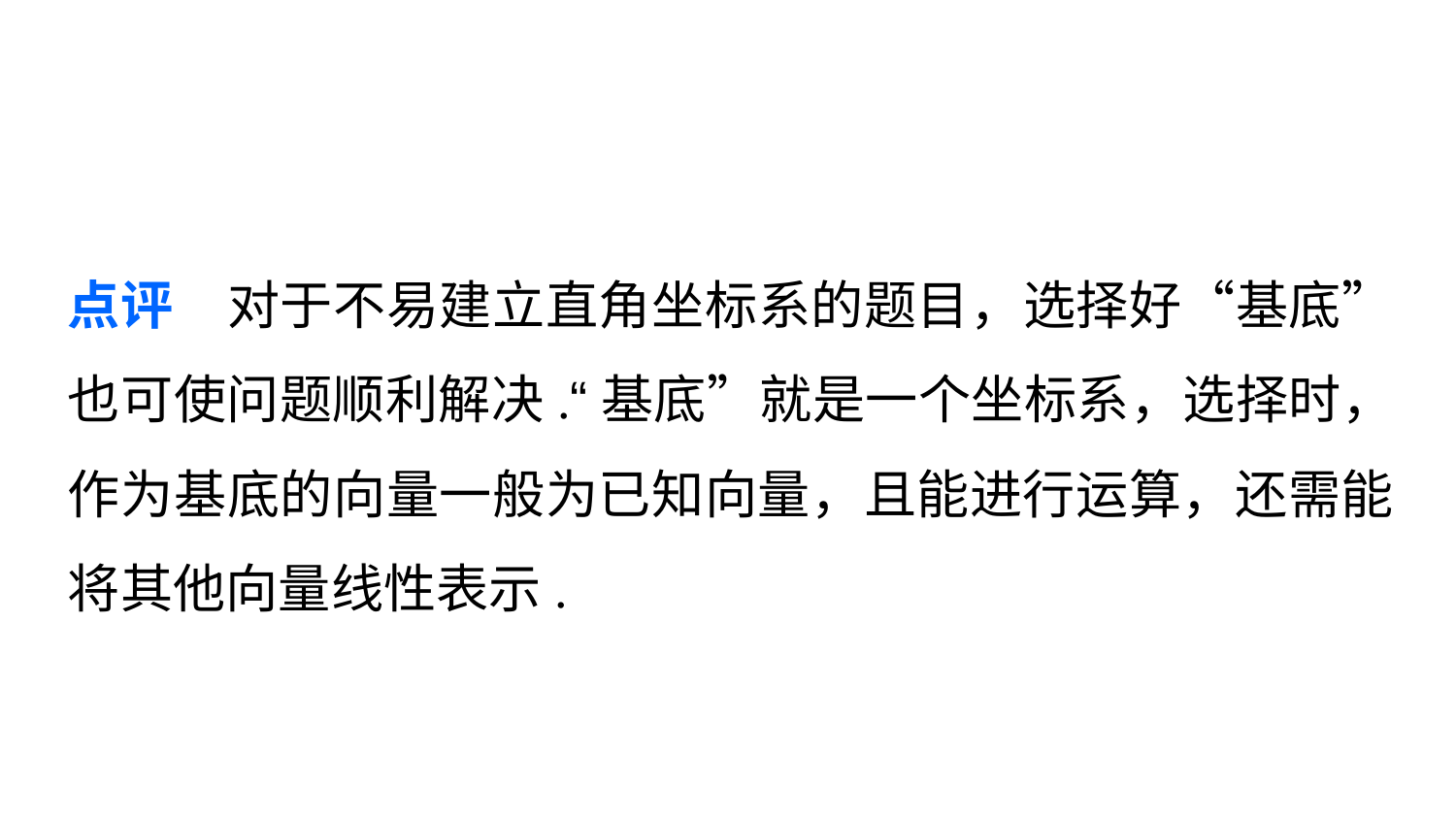

点评　对于不易建立直角坐标系的题目，选择好“基底”也可使问题顺利解决.“基底”就是一个坐标系，选择时，作为基底的向量一般为已知向量，且能进行运算，还需能将其他向量线性表示.